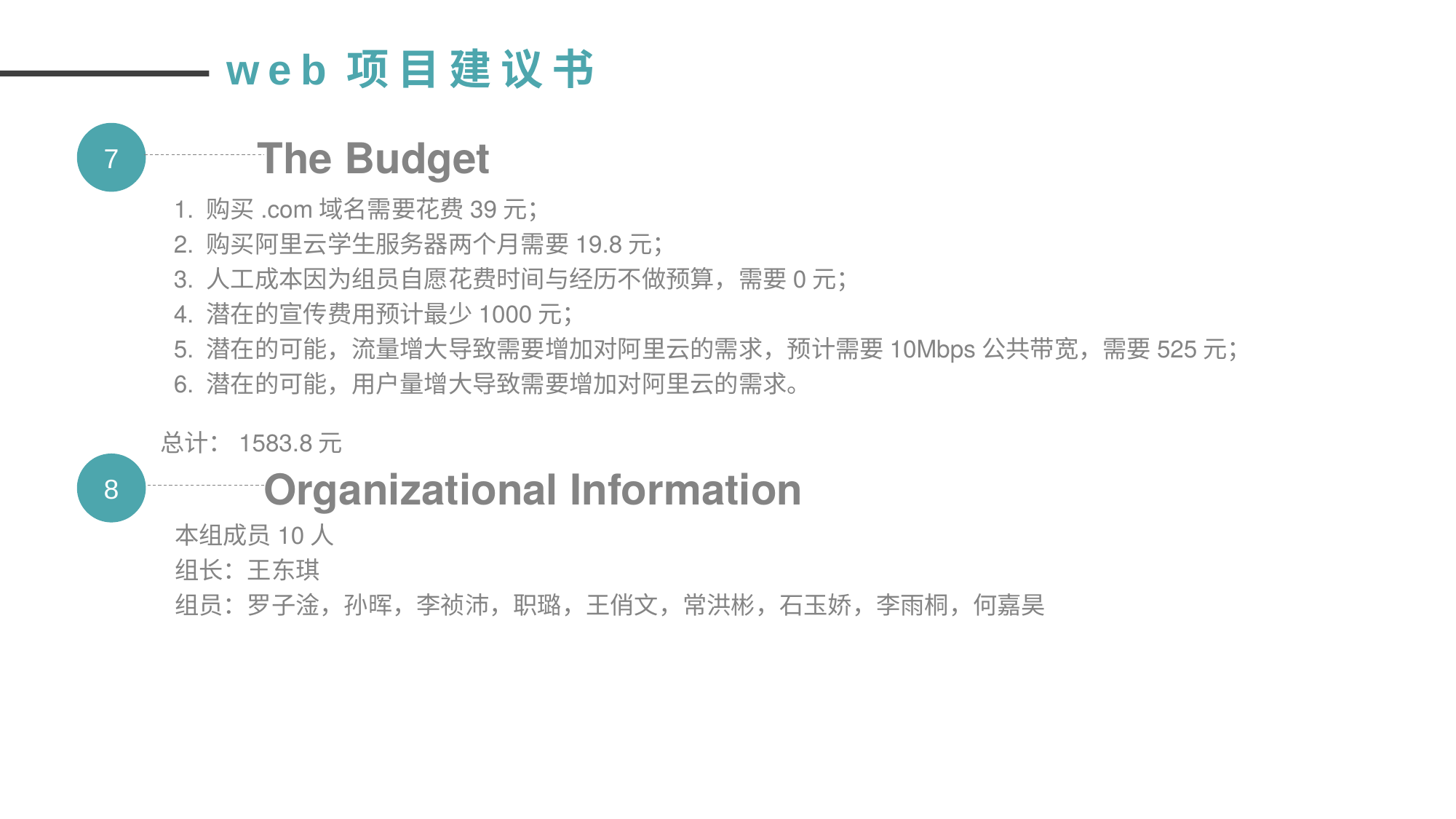

web项目建议书

7
The Budget

  1. 购买.com域名需要花费39元；
  2. 购买阿里云学生服务器两个月需要19.8元；
  3. 人工成本因为组员自愿花费时间与经历不做预算，需要0元；
  4. 潜在的宣传费用预计最少1000元；
  5. 潜在的可能，流量增大导致需要增加对阿里云的需求，预计需要10Mbps公共带宽，需要525元；
  6. 潜在的可能，用户量增大导致需要增加对阿里云的需求。
总计：1583.8元

8
Organizational Information

本组成员10人
组长：王东琪
组员：罗子淦，孙晖，李祯沛，职璐，王俏文，常洪彬，石玉娇，李雨桐，何嘉昊